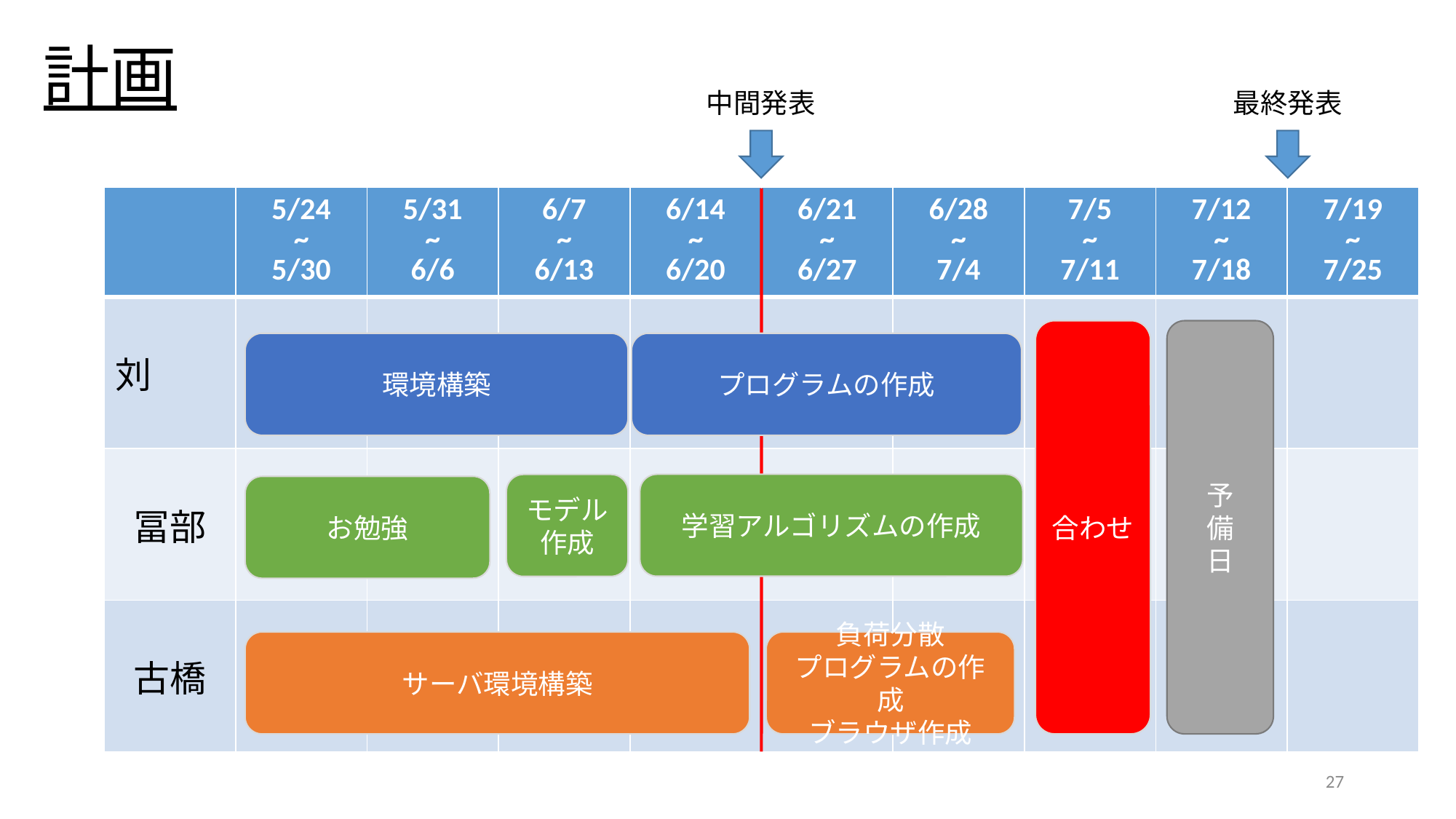

# 計画
中間発表
最終発表

|  | 5/24 ~ 5/30 | 5/31 ~ 6/6 | 6/7 ~ 6/13 | 6/14 ~ 6/20 | 6/21 ~ 6/27 | 6/28 ~ 7/4 | 7/5 ~ 7/11 | 7/12 ~ 7/18 | 7/19 ~ 7/25 |
| --- | --- | --- | --- | --- | --- | --- | --- | --- | --- |
| 刘 |  |  |  |  |  |  |  |  |  |
| 冨部 |  |  |  |  |  |  |  |  |  |
| 古橋 |  |  |  |  |  |  |  |  |  |
合わせ
予
備
日
環境構築
プログラムの作成
学習アルゴリズムの作成
モデル作成
お勉強
負荷分散
プログラムの作成
ブラウザ作成
サーバ環境構築
27